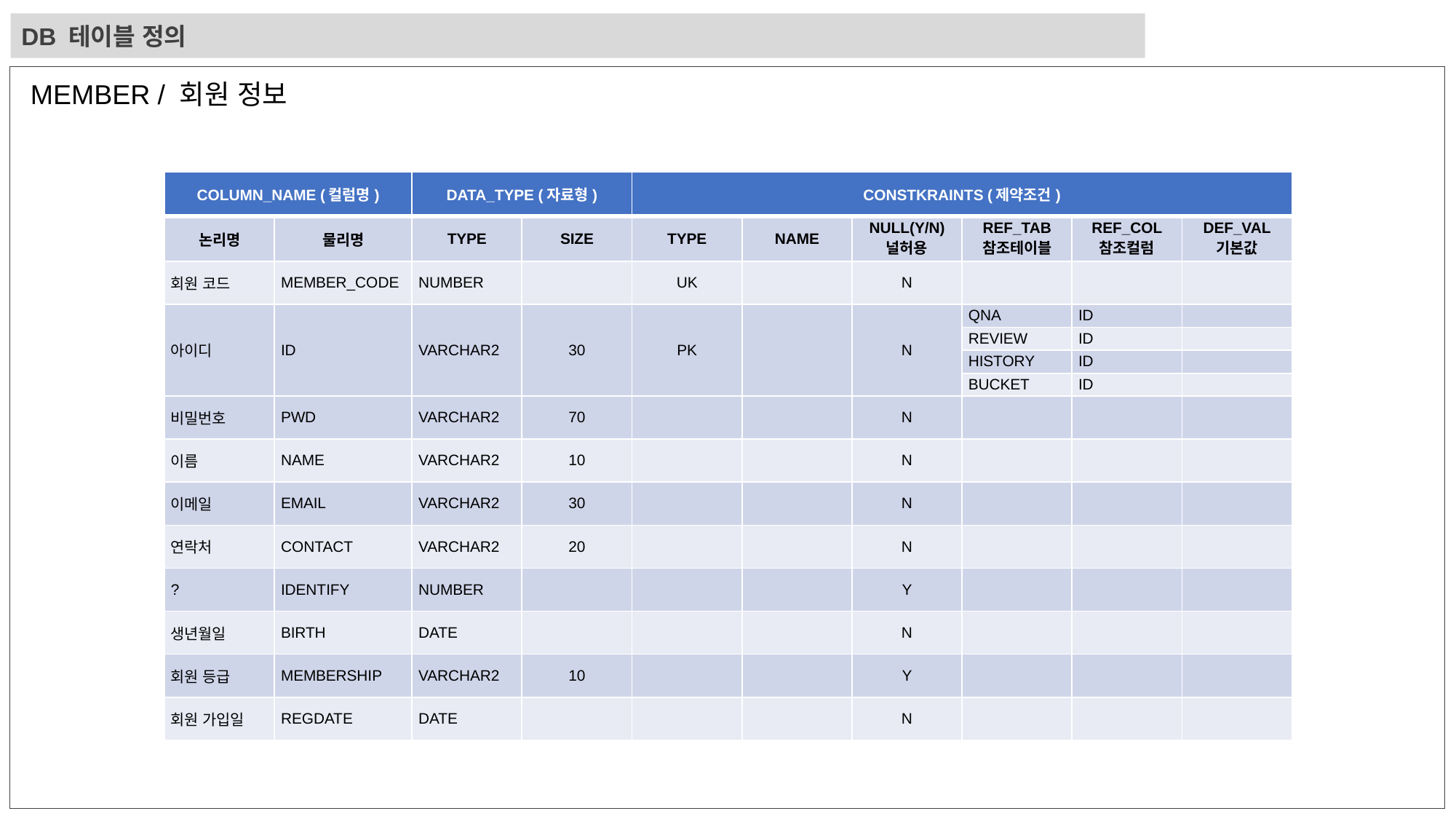

DB 테이블 정의

MEMBER / 회원 정보
| COLUMN\_NAME (컬럼명) |  | DATA\_TYPE (자료형) |  | CONSTKRAINTS (제약조건) |  |  |  |  |  |
| --- | --- | --- | --- | --- | --- | --- | --- | --- | --- |
| 논리명 | 물리명 | TYPE | SIZE | TYPE | NAME | NULL(Y/N) 널허용 | REF\_TAB 참조테이블 | REF\_COL 참조컬럼 | DEF\_VAL 기본값 |
| 회원 코드 | MEMBER\_CODE | NUMBER |  | UK |  | N |  |  |  |
| 아이디 | ID | VARCHAR2 | 30 | PK |  | N | QNA | ID |  |
|  |  |  |  |  |  |  | REVIEW | ID |  |
|  |  |  |  |  |  |  | HISTORY | ID |  |
|  |  |  |  |  |  |  | BUCKET | ID |  |
| 비밀번호 | PWD | VARCHAR2 | 70 |  |  | N |  |  |  |
| 이름 | NAME | VARCHAR2 | 10 |  |  | N |  |  |  |
| 이메일 | EMAIL | VARCHAR2 | 30 |  |  | N |  |  |  |
| 연락처 | CONTACT | VARCHAR2 | 20 |  |  | N |  |  |  |
| ? | IDENTIFY | NUMBER |  |  |  | Y |  |  |  |
| 생년월일 | BIRTH | DATE |  |  |  | N |  |  |  |
| 회원 등급 | MEMBERSHIP | VARCHAR2 | 10 |  |  | Y |  |  |  |
| 회원 가입일 | REGDATE | DATE |  |  |  | N |  |  |  |